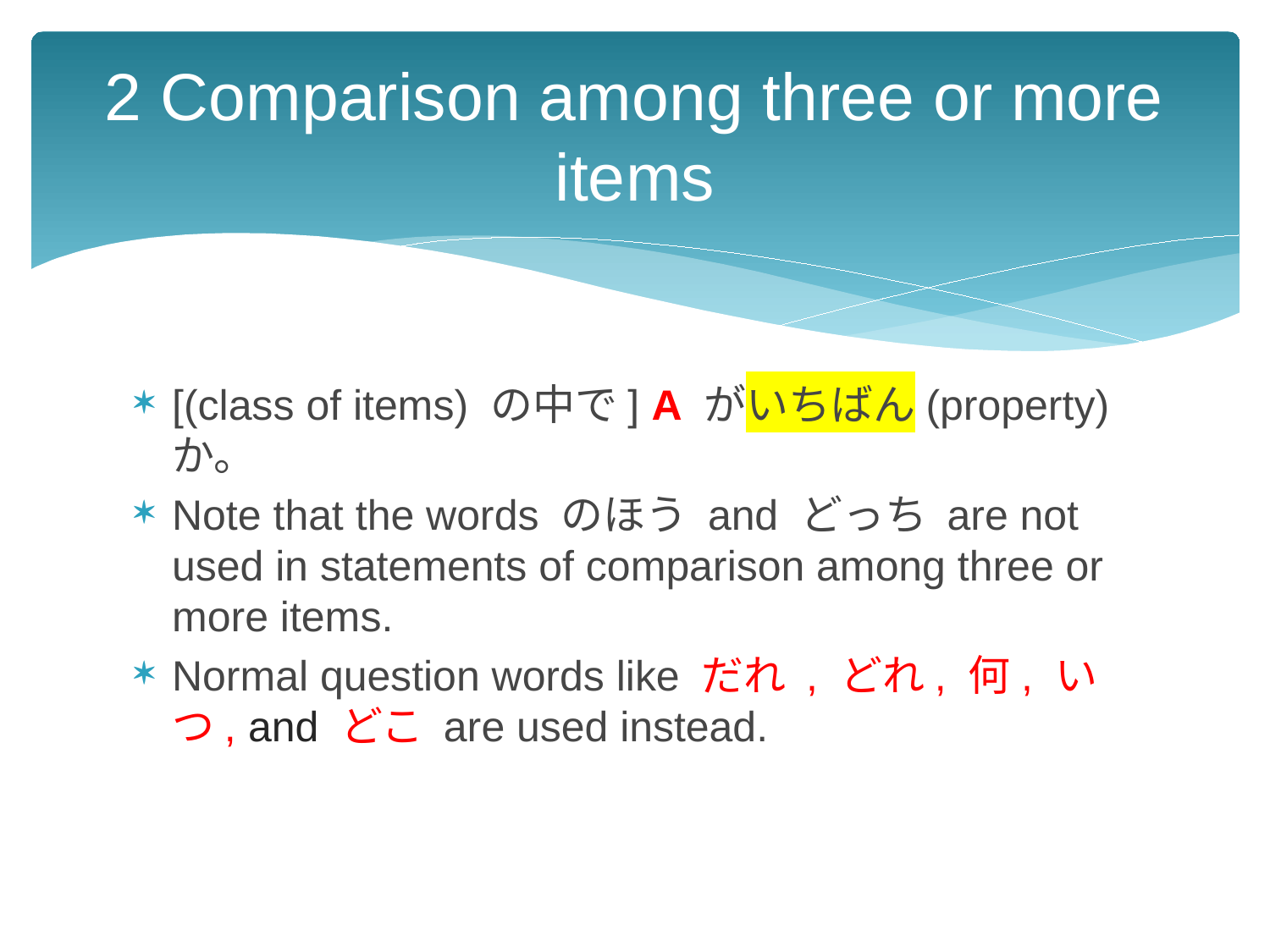

# 2 Comparison among three or more items
[(class of items) の中で] A がいちばん(property)か。
Note that the words のほう and どっち are not used in statements of comparison among three or more items.
Normal question words like だれ , どれ, 何, いつ, and どこ are used instead.